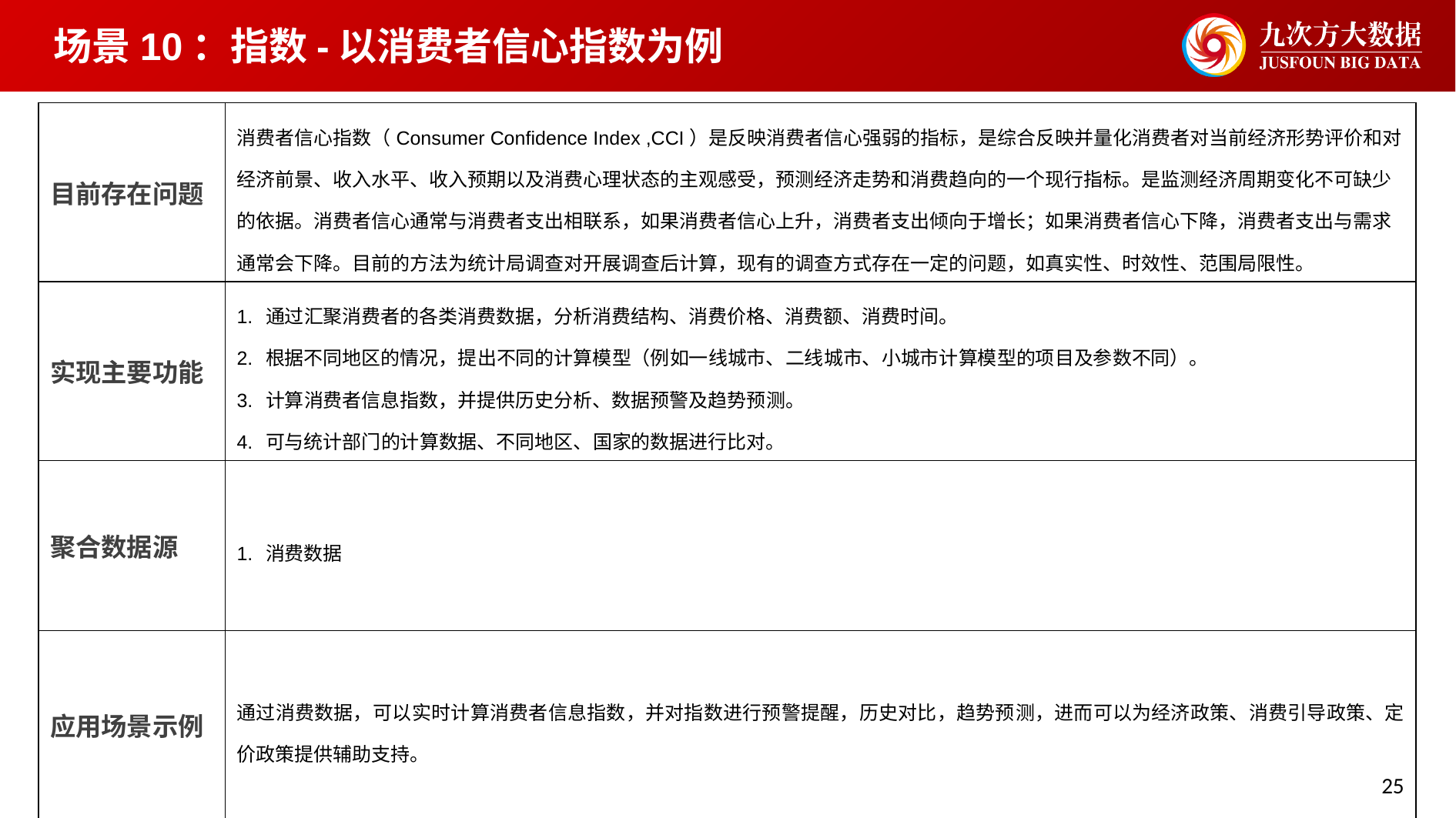

场景10：指数-以消费者信心指数为例
| 目前存在问题 | 消费者信心指数（Consumer Confidence Index ,CCI）是反映消费者信心强弱的指标，是综合反映并量化消费者对当前经济形势评价和对经济前景、收入水平、收入预期以及消费心理状态的主观感受，预测经济走势和消费趋向的一个现行指标。是监测经济周期变化不可缺少的依据。消费者信心通常与消费者支出相联系，如果消费者信心上升，消费者支出倾向于增长；如果消费者信心下降，消费者支出与需求通常会下降。目前的方法为统计局调查对开展调查后计算，现有的调查方式存在一定的问题，如真实性、时效性、范围局限性。 |
| --- | --- |
| 实现主要功能 | 通过汇聚消费者的各类消费数据，分析消费结构、消费价格、消费额、消费时间。 根据不同地区的情况，提出不同的计算模型（例如一线城市、二线城市、小城市计算模型的项目及参数不同）。 计算消费者信息指数，并提供历史分析、数据预警及趋势预测。 可与统计部门的计算数据、不同地区、国家的数据进行比对。 |
| 聚合数据源 | 消费数据 |
| 应用场景示例 | 通过消费数据，可以实时计算消费者信息指数，并对指数进行预警提醒，历史对比，趋势预测，进而可以为经济政策、消费引导政策、定价政策提供辅助支持。 |
25